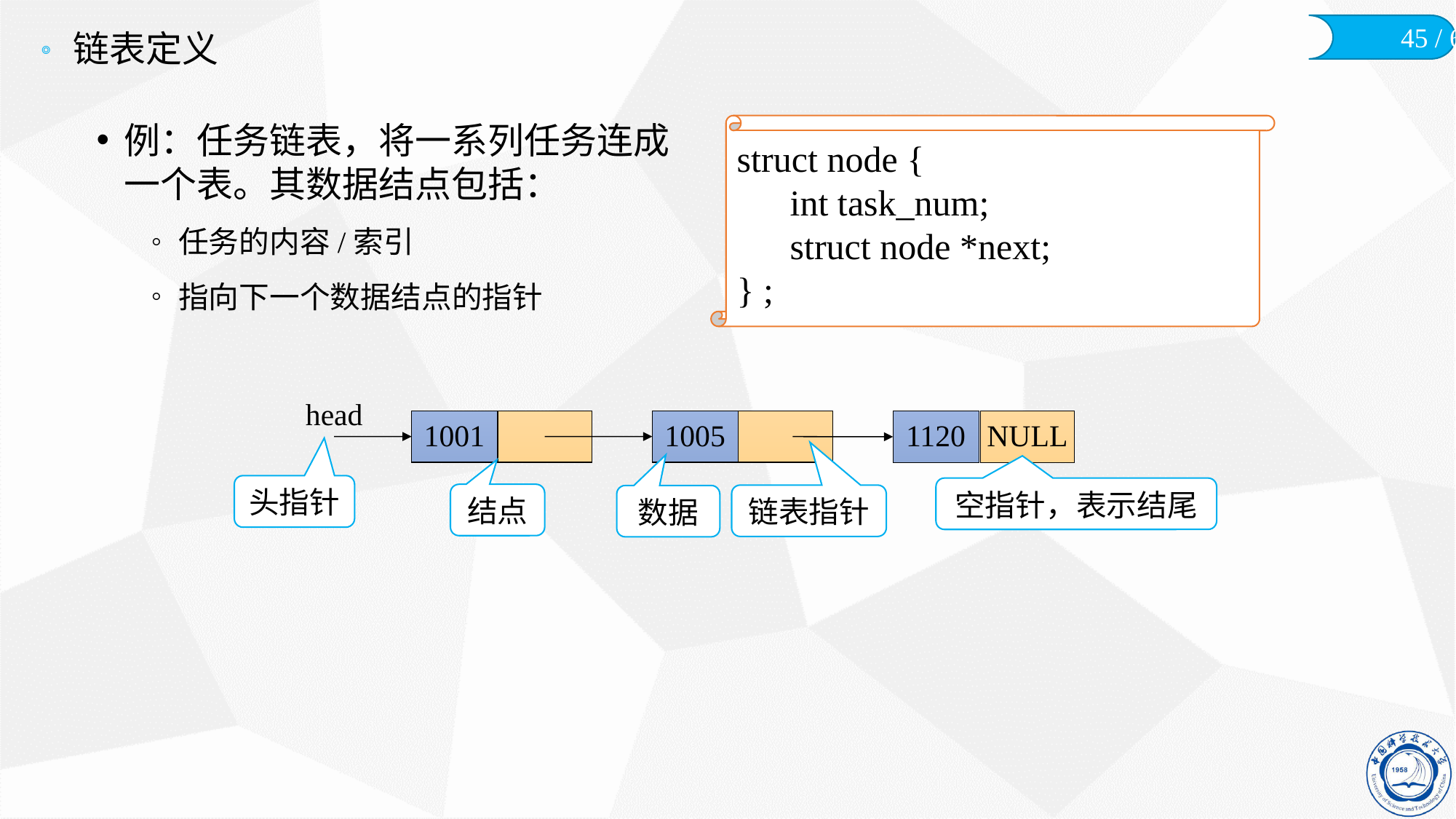

# 链表定义
例：任务链表，将一系列任务连成
一个表。其数据结点包括：
任务的内容/索引
指向下一个数据结点的指针

struct node {
	int task_num;
	struct node *next;
} ;

head
1001

1005

1120
NULL
头指针
空指针，表示结尾
结点
链表指针
数据